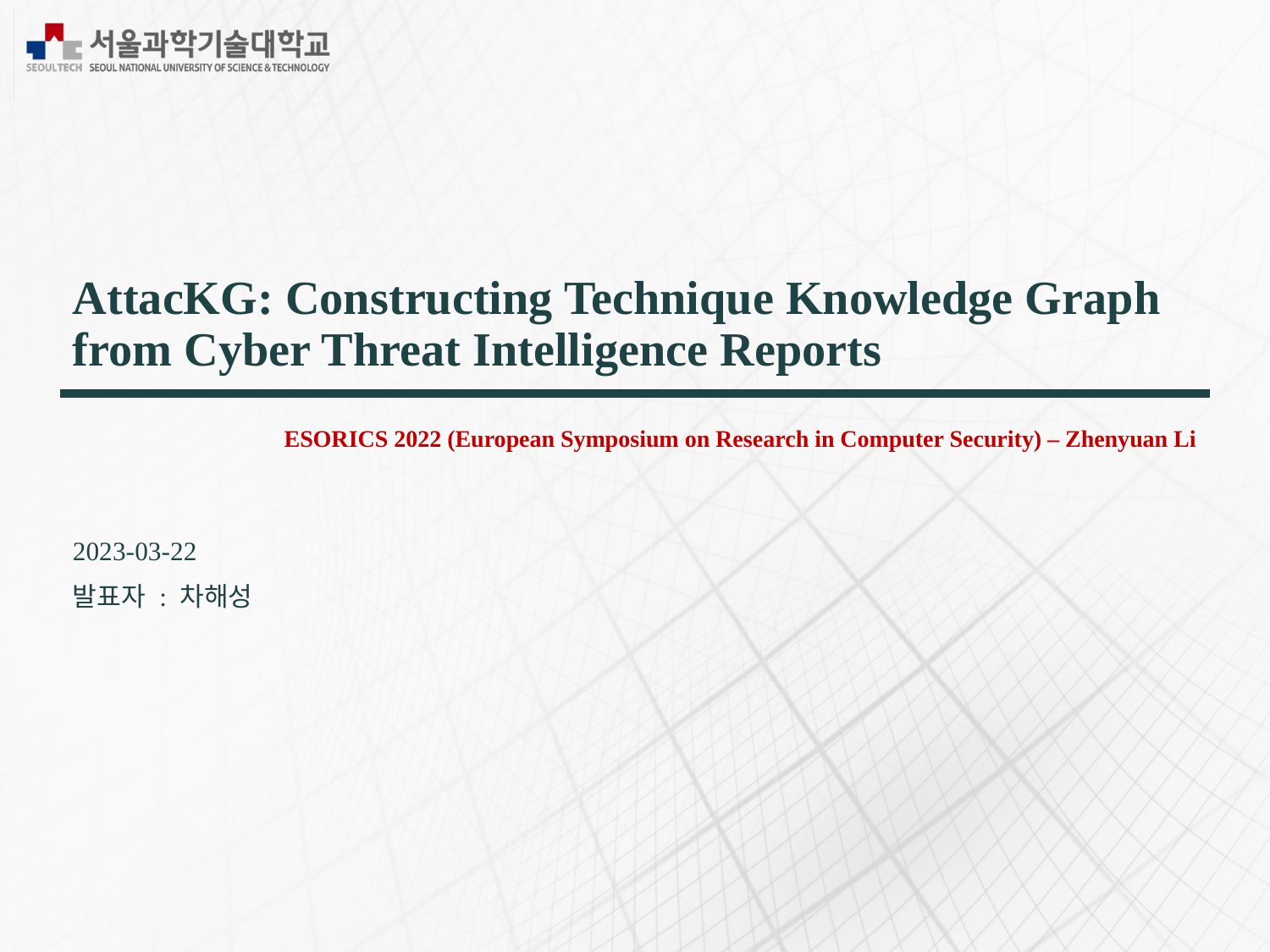

# AttacKG: Constructing Technique Knowledge Graph from Cyber Threat Intelligence Reports
ESORICS 2022 (European Symposium on Research in Computer Security) – Zhenyuan Li
2023-03-22
발표자 : 차해성